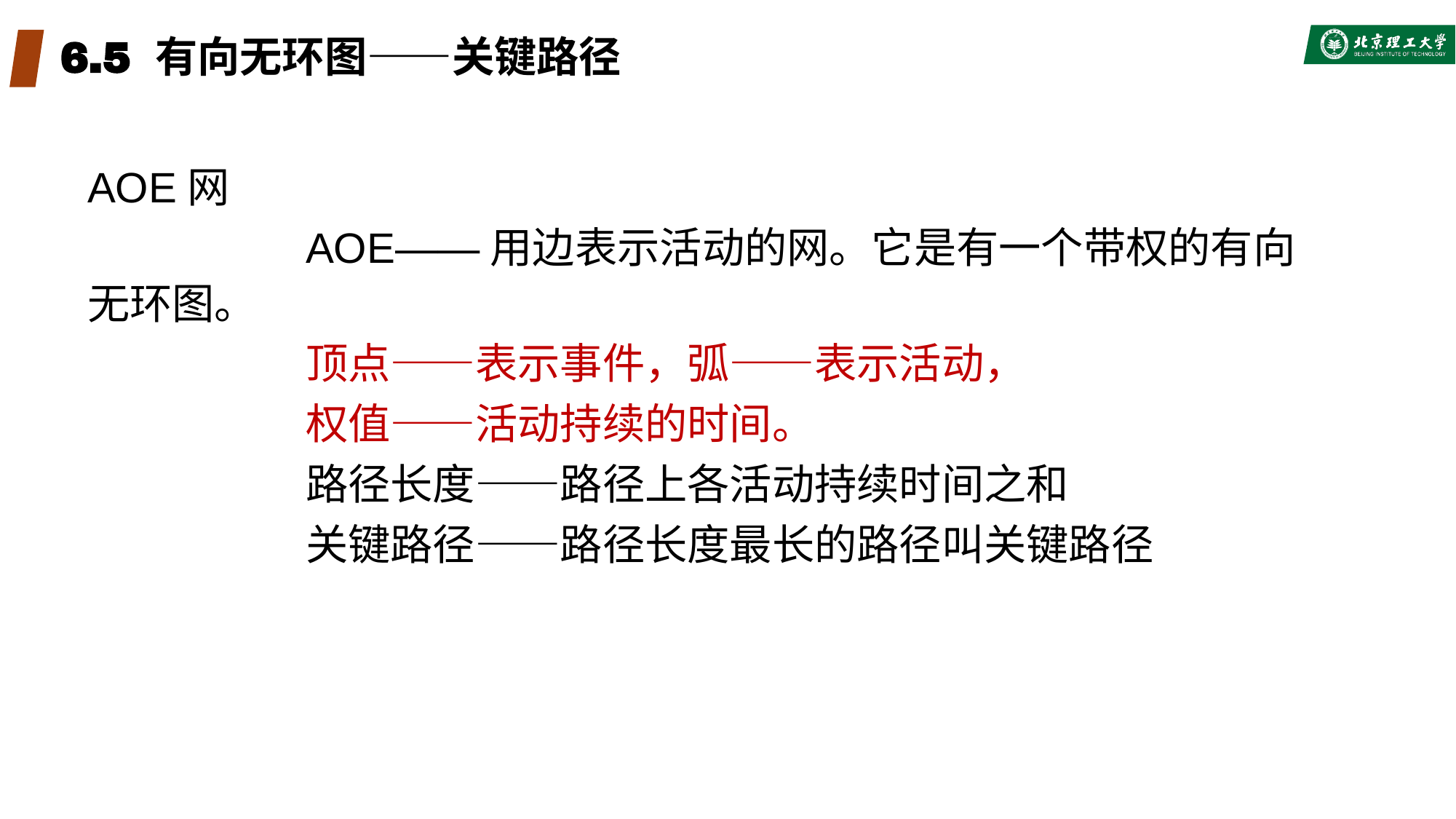

# 6.5 有向无环图——关键路径
AOE网
		AOE——用边表示活动的网。它是有一个带权的有向无环图。
		顶点——表示事件，弧——表示活动，
		权值——活动持续的时间。
		路径长度——路径上各活动持续时间之和
		关键路径——路径长度最长的路径叫关键路径